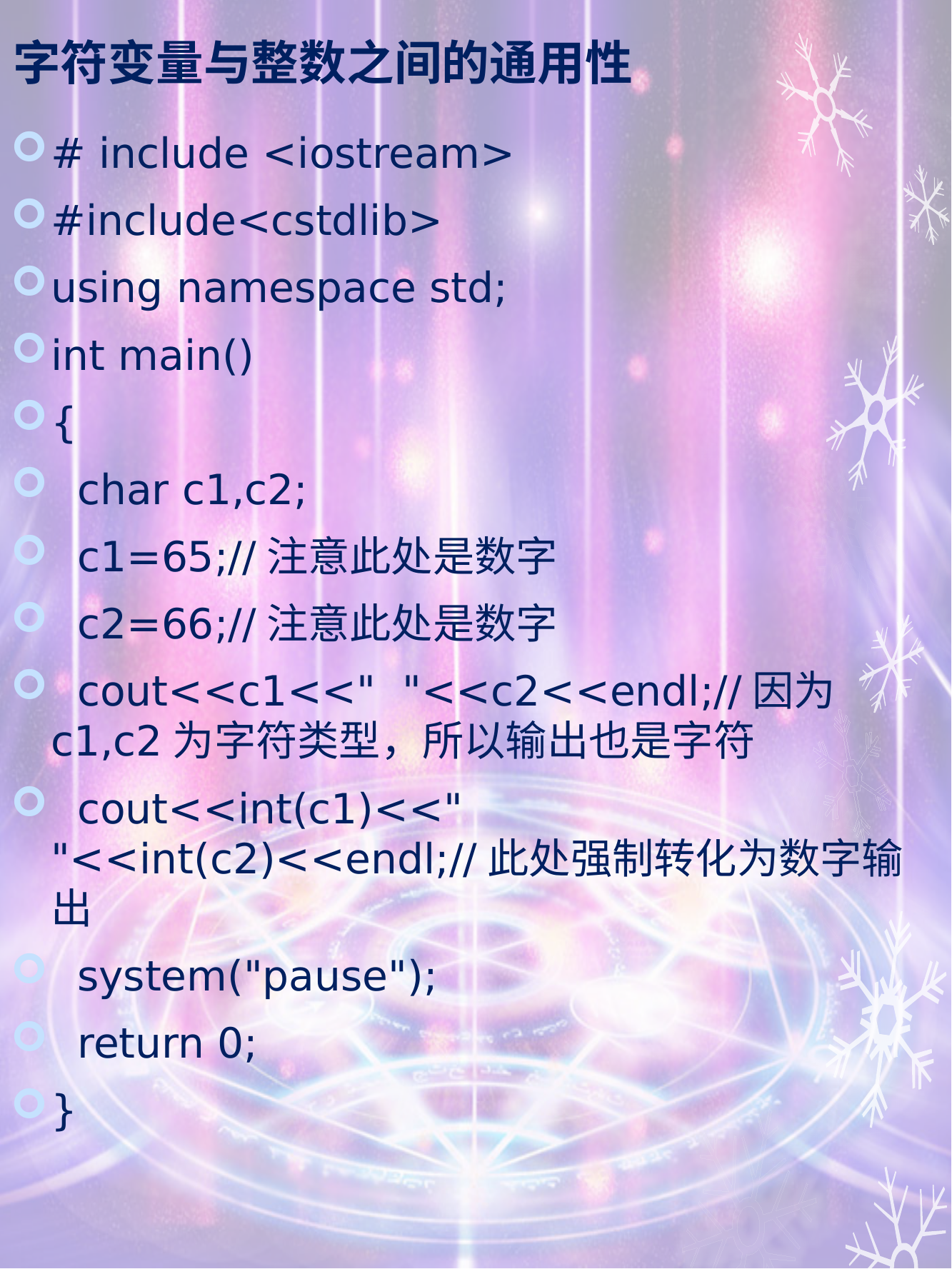

# 字符变量与整数之间的通用性
# include <iostream>
#include<cstdlib>
using namespace std;
int main()
{
  char c1,c2;
  c1=65;//注意此处是数字
  c2=66;//注意此处是数字
  cout<<c1<<"  "<<c2<<endl;//因为c1,c2为字符类型，所以输出也是字符
  cout<<int(c1)<<"  "<<int(c2)<<endl;//此处强制转化为数字输出
  system("pause");
  return 0;
}